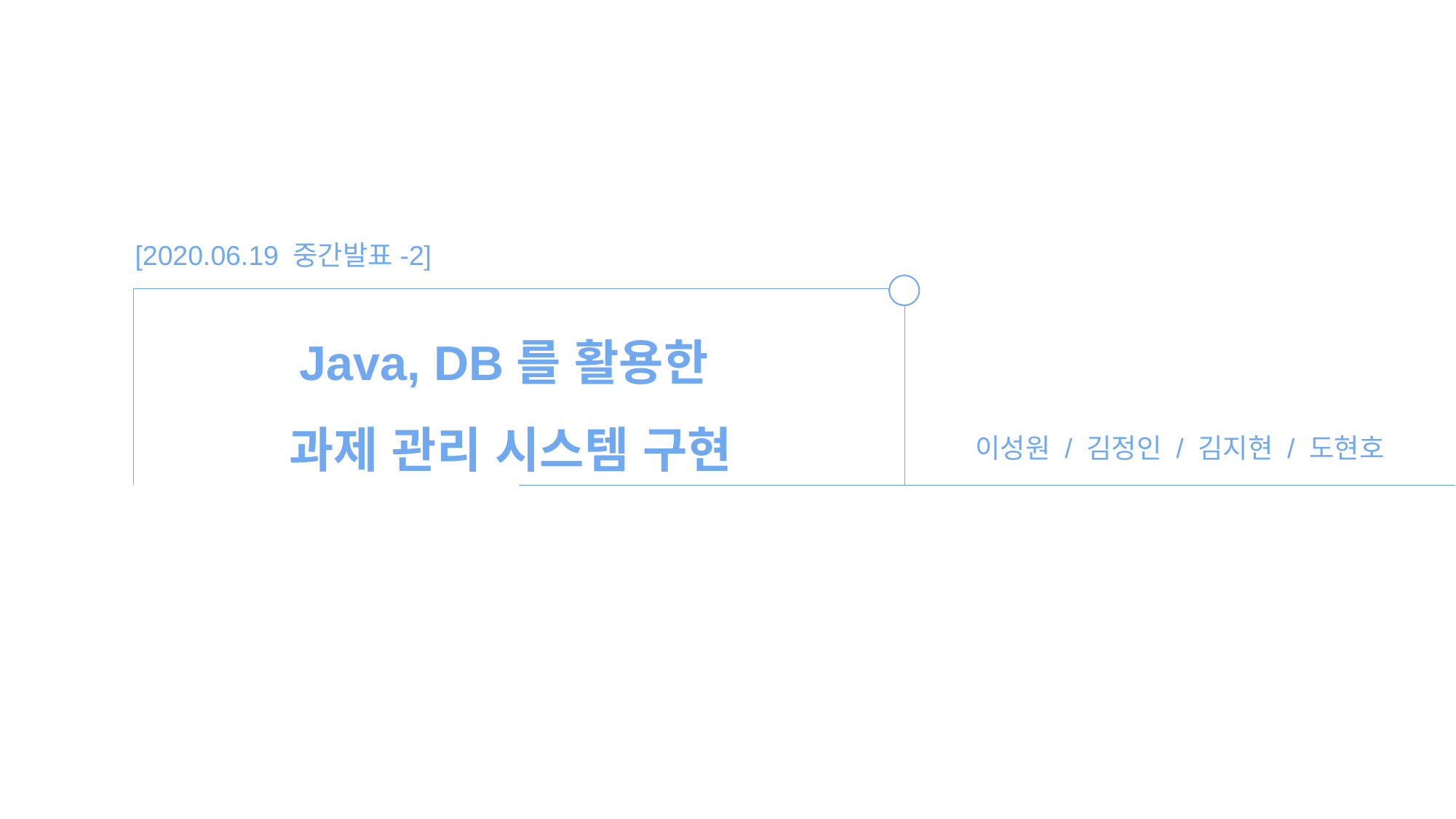

[2020.06.19 중간발표-2]

Java, DB를 활용한
과제 관리 시스템 구현
이성원 / 김정인 / 김지현 / 도현호